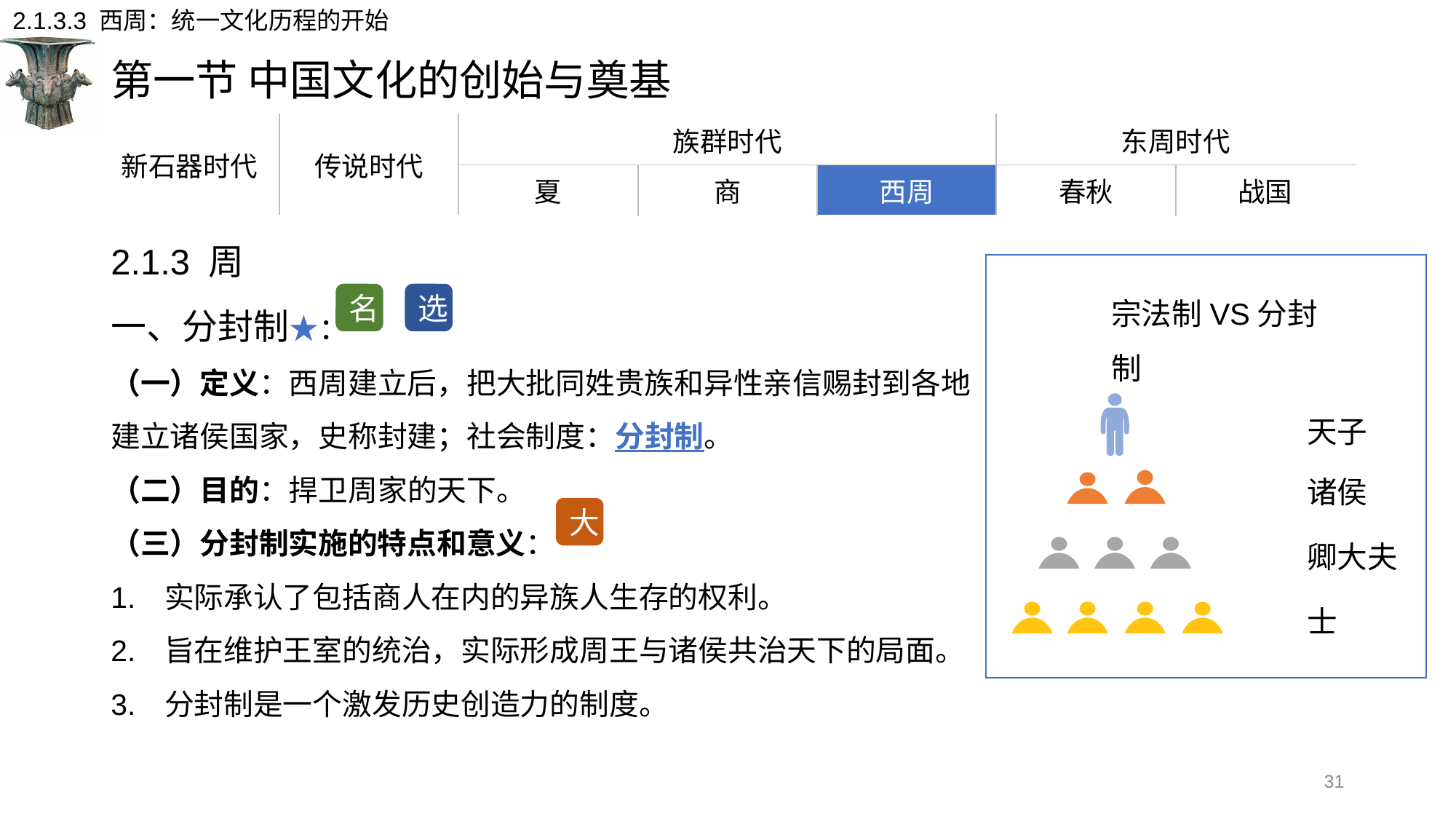

2.1.3.3 西周：统一文化历程的开始
# 第一节 中国文化的创始与奠基
| 新石器时代 | 传说时代 | 族群时代 |  |  | 东周时代 |  |
| --- | --- | --- | --- | --- | --- | --- |
|  |  | 夏 | 商 | 西周 | 春秋 | 战国 |
2.1.3 周
一、分封制★：
（一）定义：西周建立后，把大批同姓贵族和异性亲信赐封到各地建立诸侯国家，史称封建；社会制度：分封制。
（二）目的：捍卫周家的天下。
（三）分封制实施的特点和意义：
实际承认了包括商人在内的异族人生存的权利。
旨在维护王室的统治，实际形成周王与诸侯共治天下的局面。
分封制是一个激发历史创造力的制度。

宗法制VS分封制
天子

诸侯
卿大夫
士
选
名
大
31